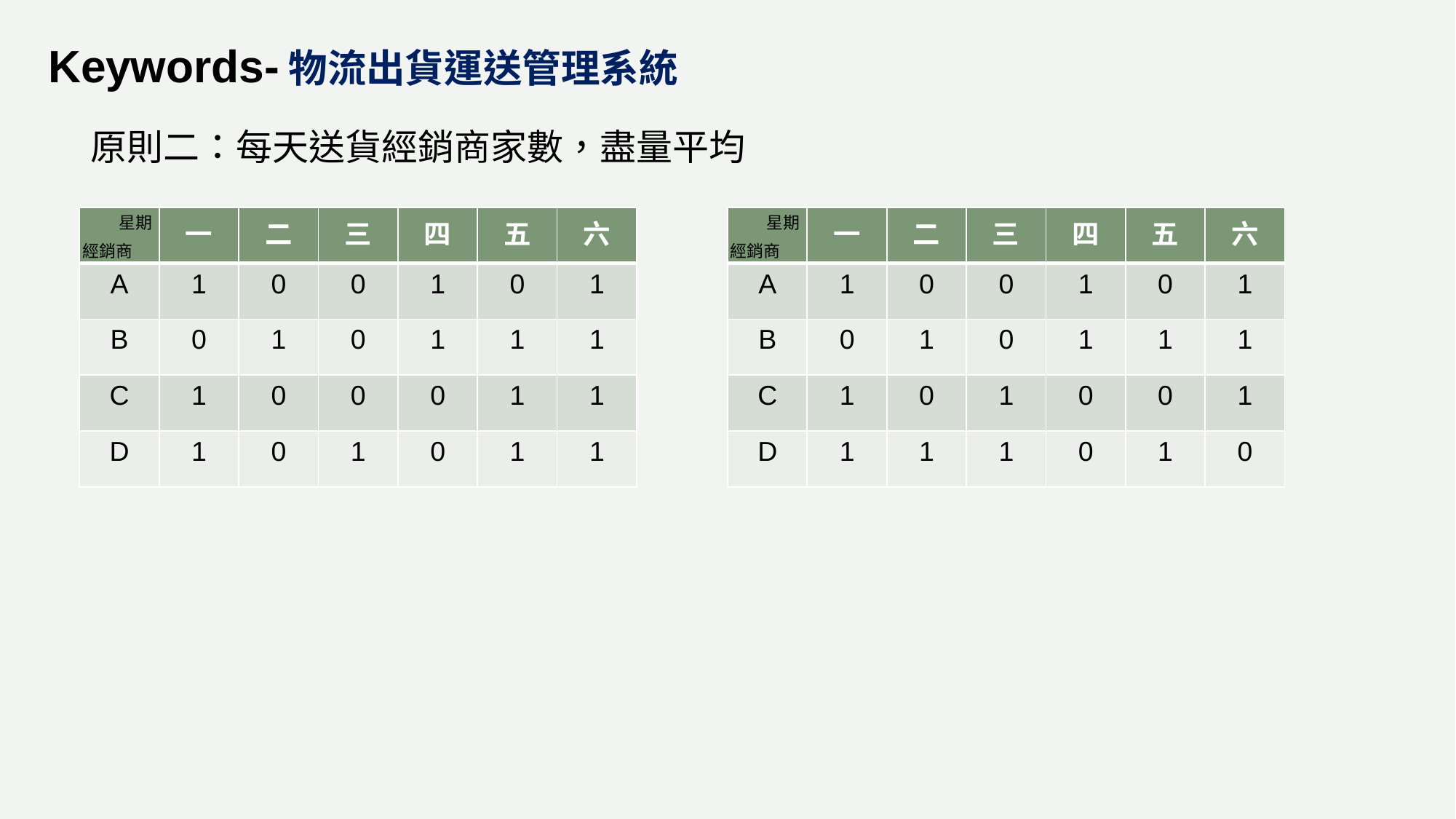

# Keywords-物流出貨運送管理系統
原則二：每天送貨經銷商家數，盡量平均
|  | 一 | 二 | 三 | 四 | 五 | 六 |
| --- | --- | --- | --- | --- | --- | --- |
| A | 1 | 0 | 0 | 1 | 0 | 1 |
| B | 0 | 1 | 0 | 1 | 1 | 1 |
| C | 1 | 0 | 0 | 0 | 1 | 1 |
| D | 1 | 0 | 1 | 0 | 1 | 1 |
星期
|  | 一 | 二 | 三 | 四 | 五 | 六 |
| --- | --- | --- | --- | --- | --- | --- |
| A | 1 | 0 | 0 | 1 | 0 | 1 |
| B | 0 | 1 | 0 | 1 | 1 | 1 |
| C | 1 | 0 | 1 | 0 | 0 | 1 |
| D | 1 | 1 | 1 | 0 | 1 | 0 |
星期
經銷商
經銷商